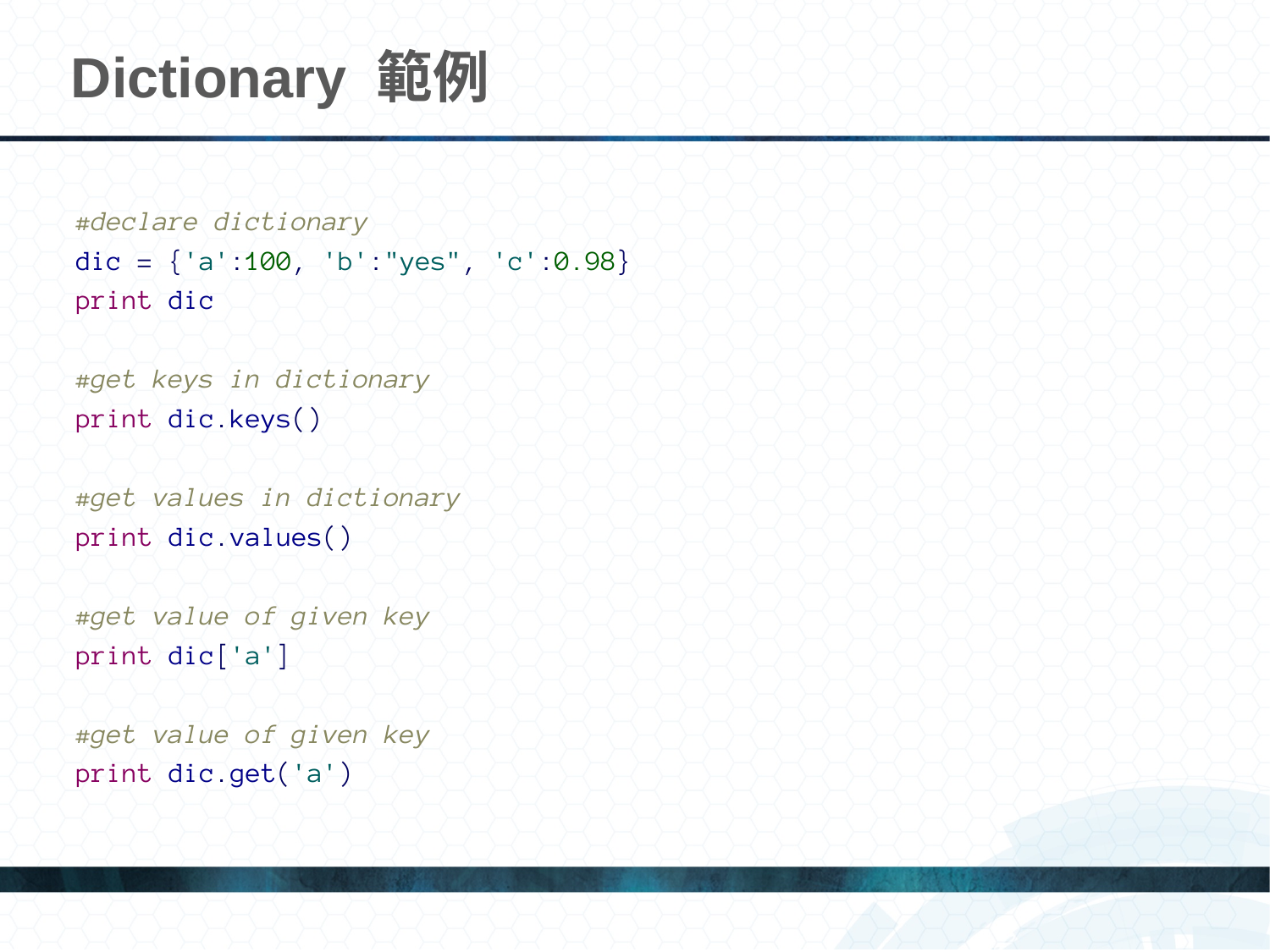

# Dictionary 範例
#declare dictionary
dic = {'a':100, 'b':"yes", 'c':0.98}
print dic

#get keys in dictionary
print dic.keys()

#get values in dictionary
print dic.values()

#get value of given key
print dic['a']

#get value of given key
print dic.get('a')